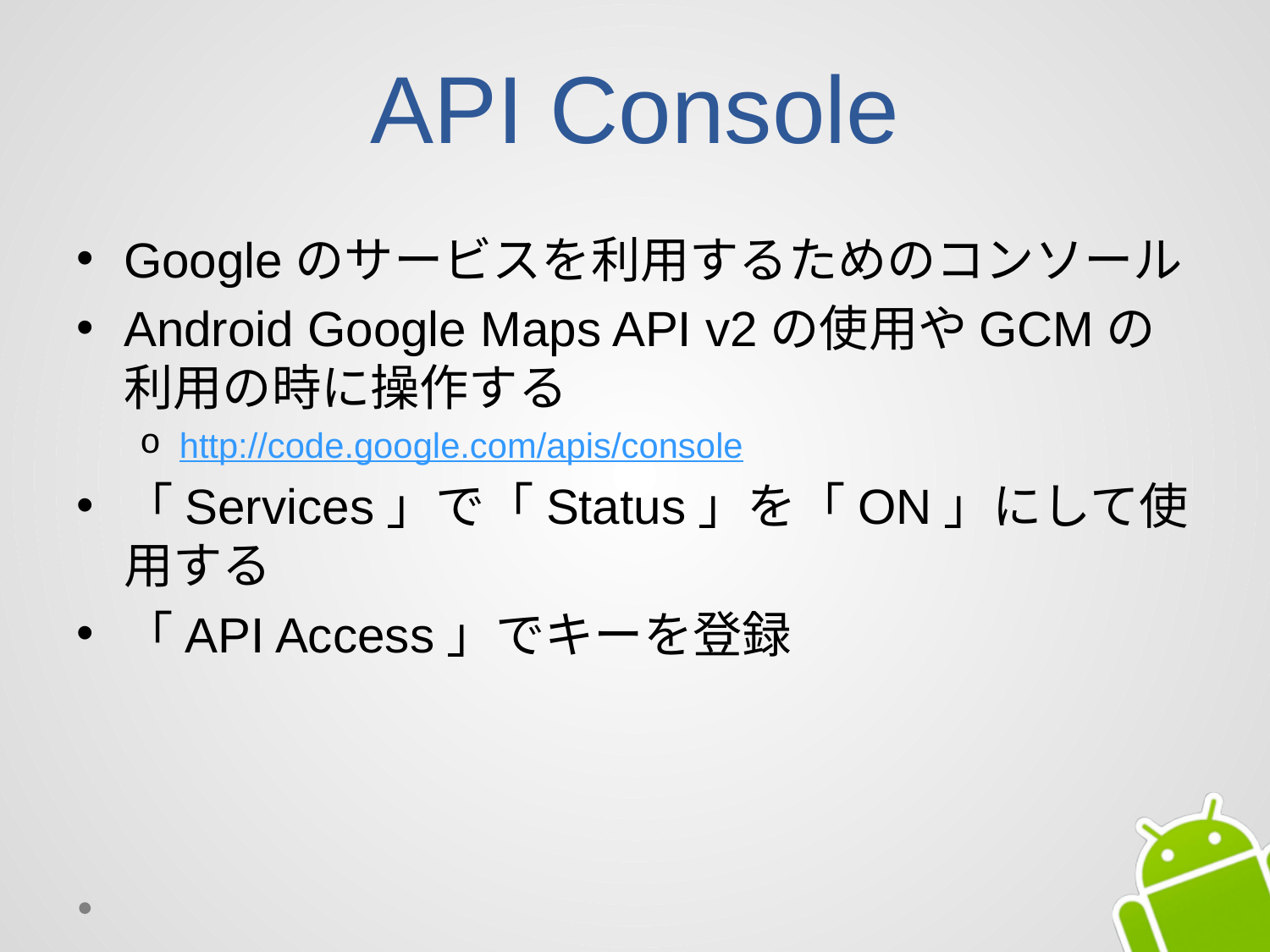

# API Console
Googleのサービスを利用するためのコンソール
Android Google Maps API v2の使用やGCMの利用の時に操作する
http://code.google.com/apis/console
「Services」で「Status」を「ON」にして使用する
「API Access」でキーを登録